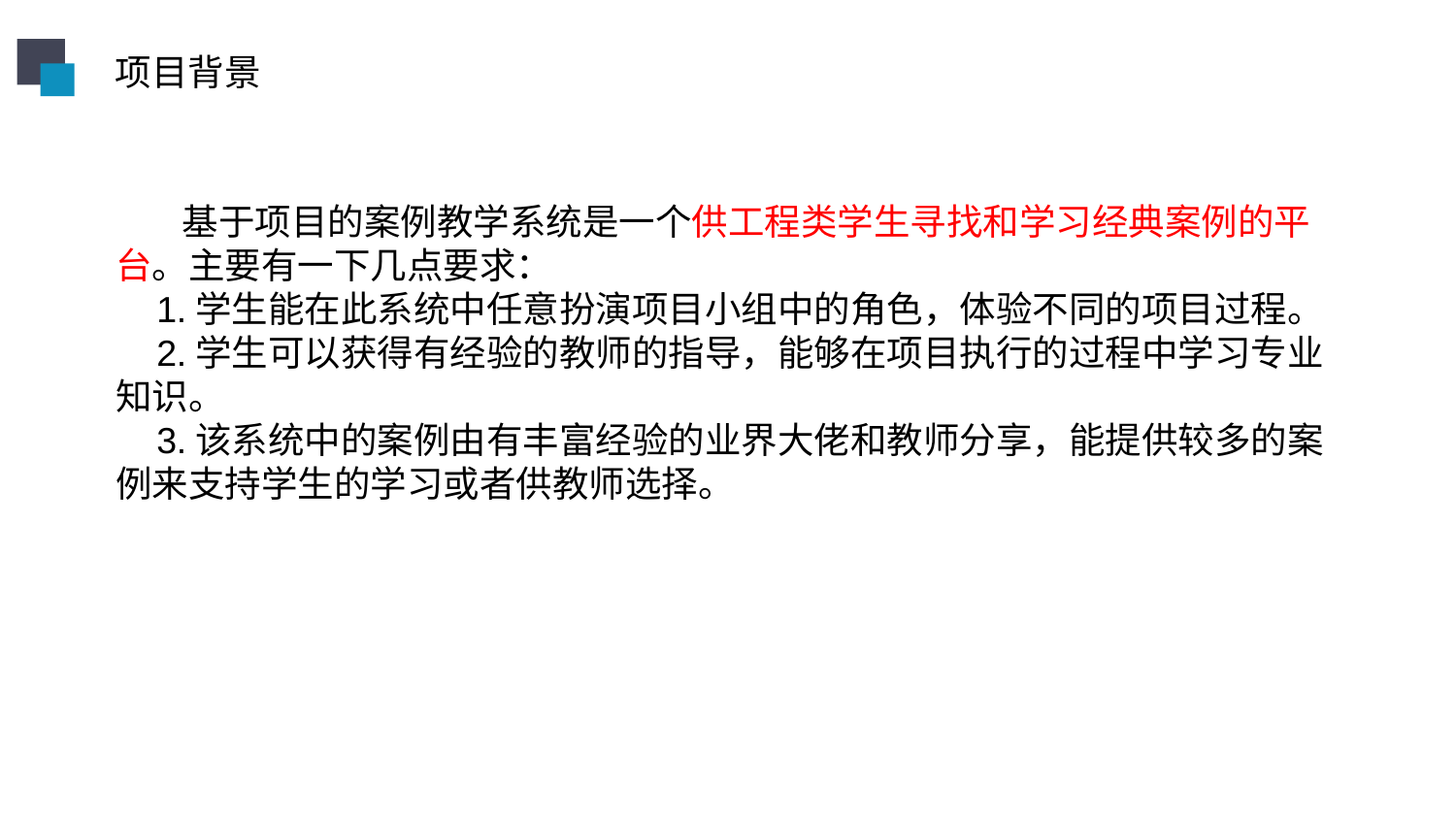

项目背景
       基于项目的案例教学系统是一个供工程类学生寻找和学习经典案例的平台。主要有一下几点要求：
    1.学生能在此系统中任意扮演项目小组中的角色，体验不同的项目过程。
    2.学生可以获得有经验的教师的指导，能够在项目执行的过程中学习专业知识。
    3.该系统中的案例由有丰富经验的业界大佬和教师分享，能提供较多的案例来支持学生的学习或者供教师选择。